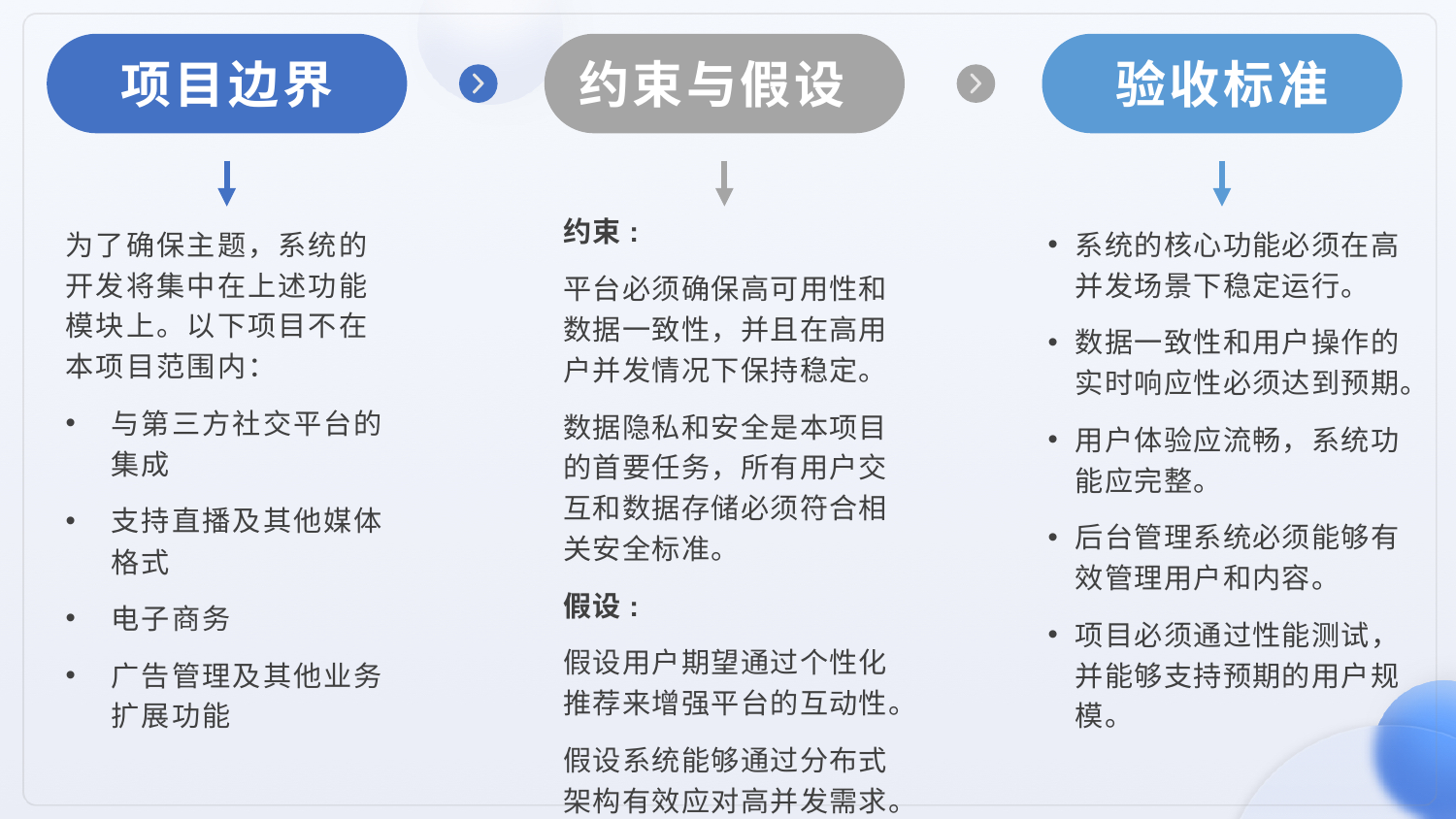

项目边界
约束与假设
验收标准

约束:
平台必须确保高可用性和数据一致性，并且在高用户并发情况下保持稳定。
数据隐私和安全是本项目的首要任务，所有用户交互和数据存储必须符合相关安全标准。
假设:
假设用户期望通过个性化推荐来增强平台的互动性。
假设系统能够通过分布式架构有效应对高并发需求。
系统的核心功能必须在高并发场景下稳定运行。
数据一致性和用户操作的实时响应性必须达到预期。
用户体验应流畅，系统功能应完整。
后台管理系统必须能够有效管理用户和内容。
项目必须通过性能测试，并能够支持预期的用户规模。
为了确保主题，系统的开发将集中在上述功能模块上。以下项目不在本项目范围内：
与第三方社交平台的集成
支持直播及其他媒体格式
电子商务
广告管理及其他业务扩展功能